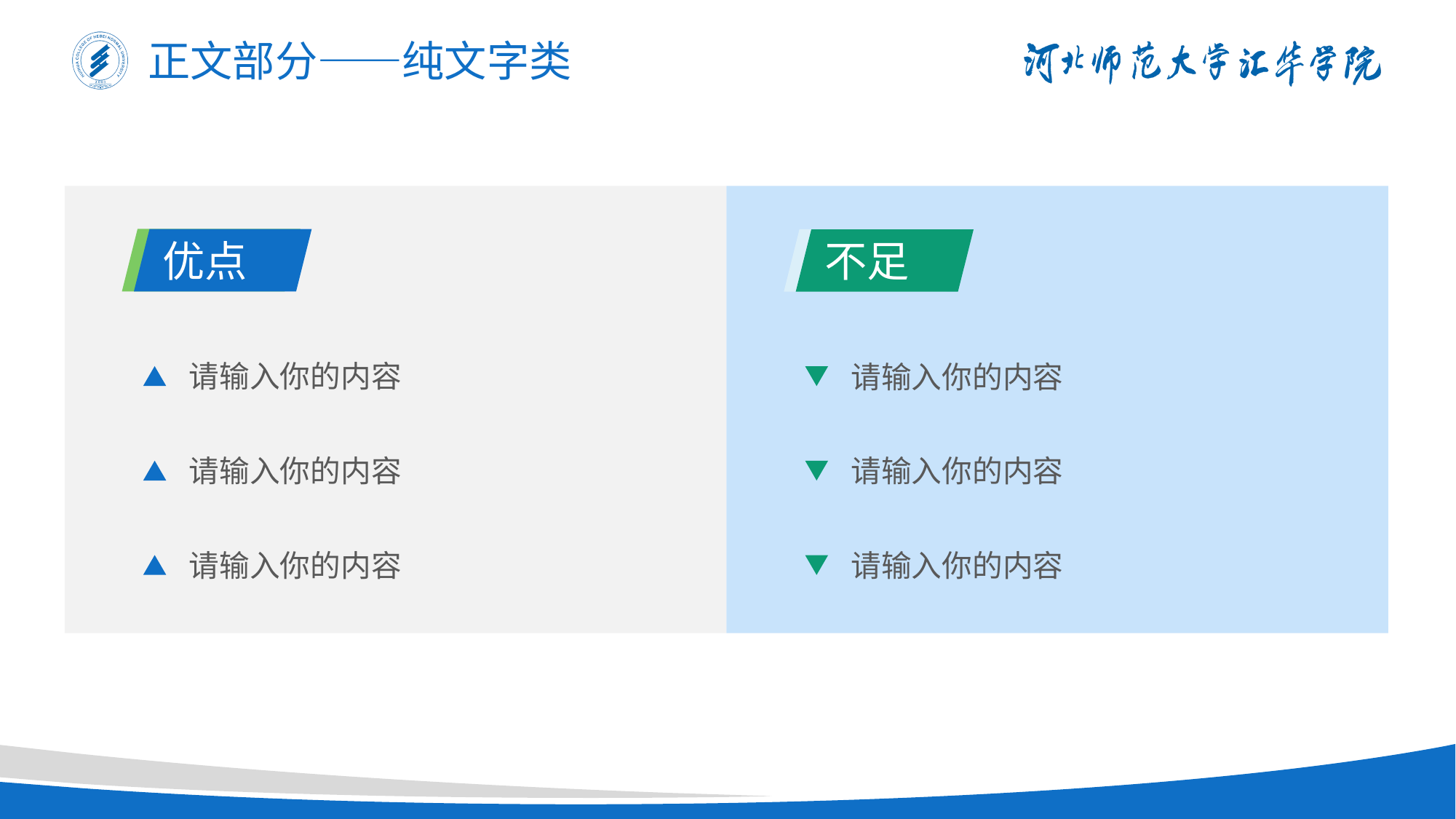

正文部分——纯文字类

优点
不足

请输入你的内容

请输入你的内容

请输入你的内容

请输入你的内容

请输入你的内容

请输入你的内容